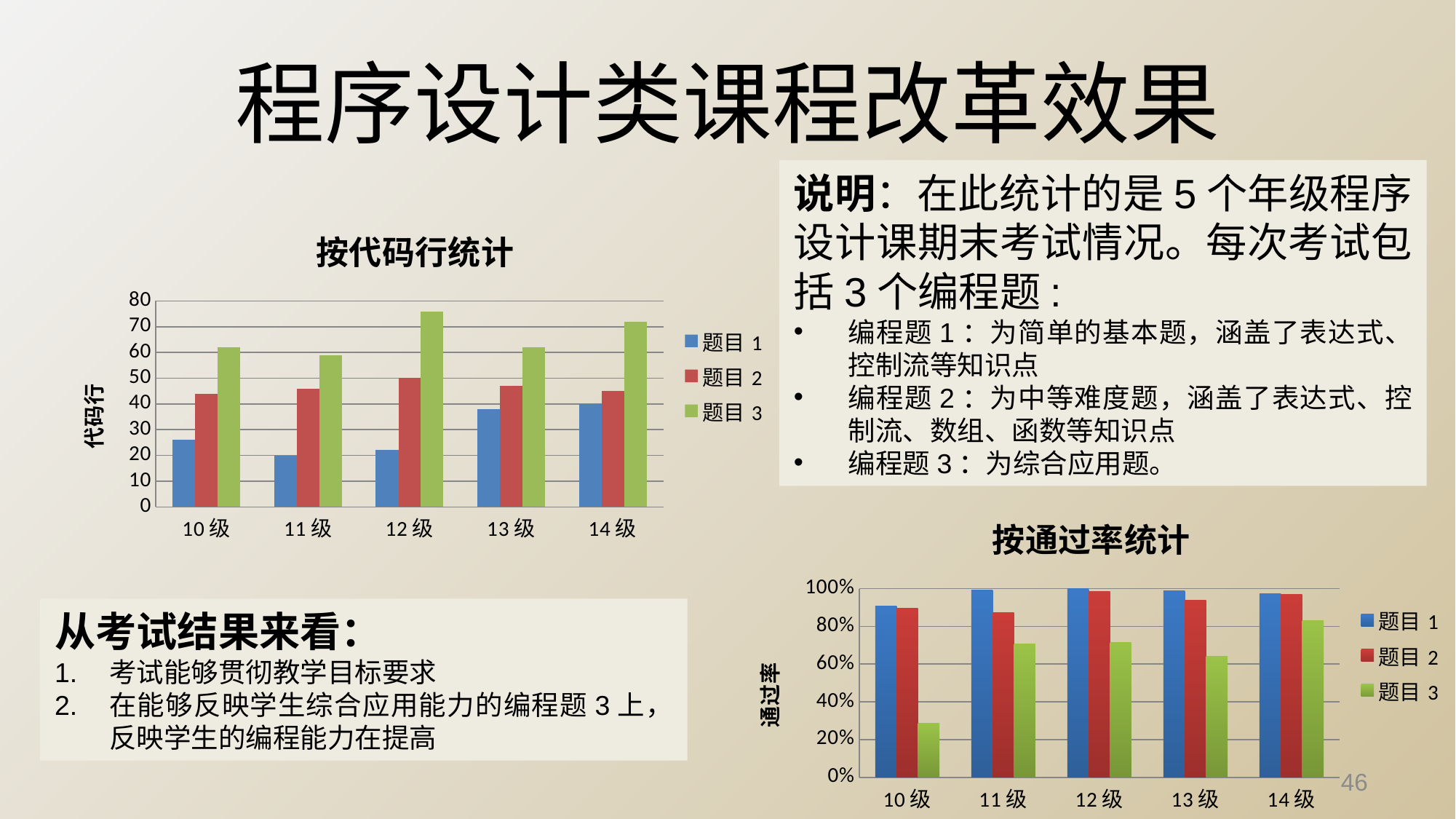

# 程序设计类课程改革效果
说明：在此统计的是5个年级程序设计课期末考试情况。每次考试包括3个编程题:
编程题1：为简单的基本题，涵盖了表达式、控制流等知识点
编程题2：为中等难度题，涵盖了表达式、控制流、数组、函数等知识点
编程题3：为综合应用题。

### Chart: 按代码行统计

| Category | 题目1 | 题目2 | 题目3 |
|---|---|---|---|
| 10级 | 26.0 | 44.0 | 62.0 |
| 11级 | 20.0 | 46.0 | 59.0 |
| 12级 | 22.0 | 50.0 | 76.0 |
| 13级 | 38.0 | 47.0 | 62.0 |
| 14级 | 40.0 | 45.0 | 72.0 |

### Chart: 按通过率统计

| Category | 题目1 | 题目2 | 题目3 |
|---|---|---|---|
| 10级 | 0.907 | 0.896 | 0.2860000000000003 |
| 11级 | 0.993 | 0.8720000000000045 | 0.7080000000000006 |
| 12级 | 1.0 | 0.986 | 0.7130000000000006 |
| 13级 | 0.987 | 0.939 | 0.6400000000000051 |
| 14级 | 0.9720000000000006 | 0.9710000000000006 | 0.8310000000000006 |
从考试结果来看：
考试能够贯彻教学目标要求
在能够反映学生综合应用能力的编程题3上，反映学生的编程能力在提高
46